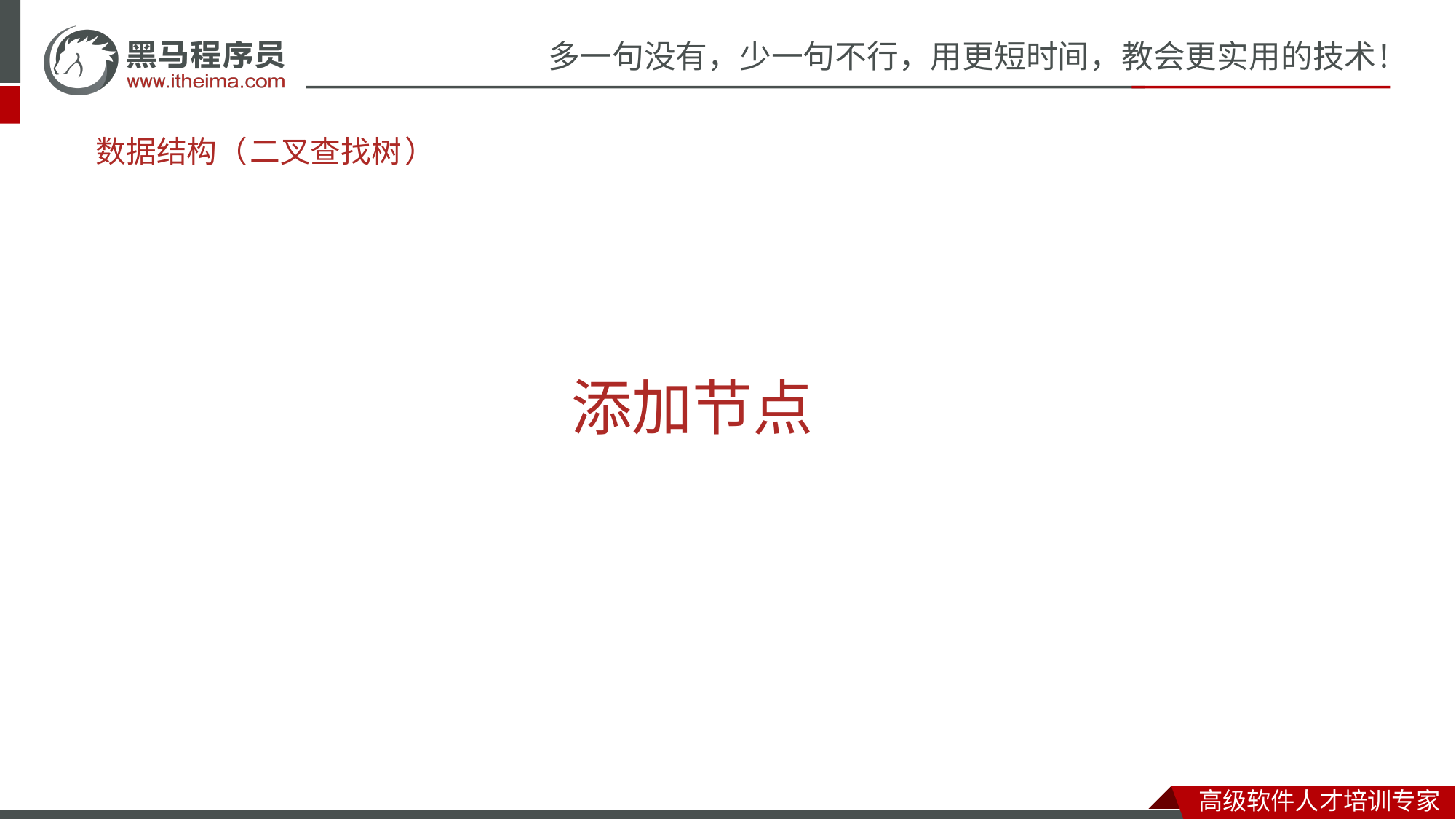

二叉查找树，又称二叉排序树或者二叉搜索树
# 数据结构（
二叉
查找
树
）
7
添加节点
4

10

每一个节点上最多有两个子节点

特
点
2
5

11
任意节点左子树上的值都小于当前节点
6

1
3
12
任意节点右子树上的值都大于当前节点
二叉查找树